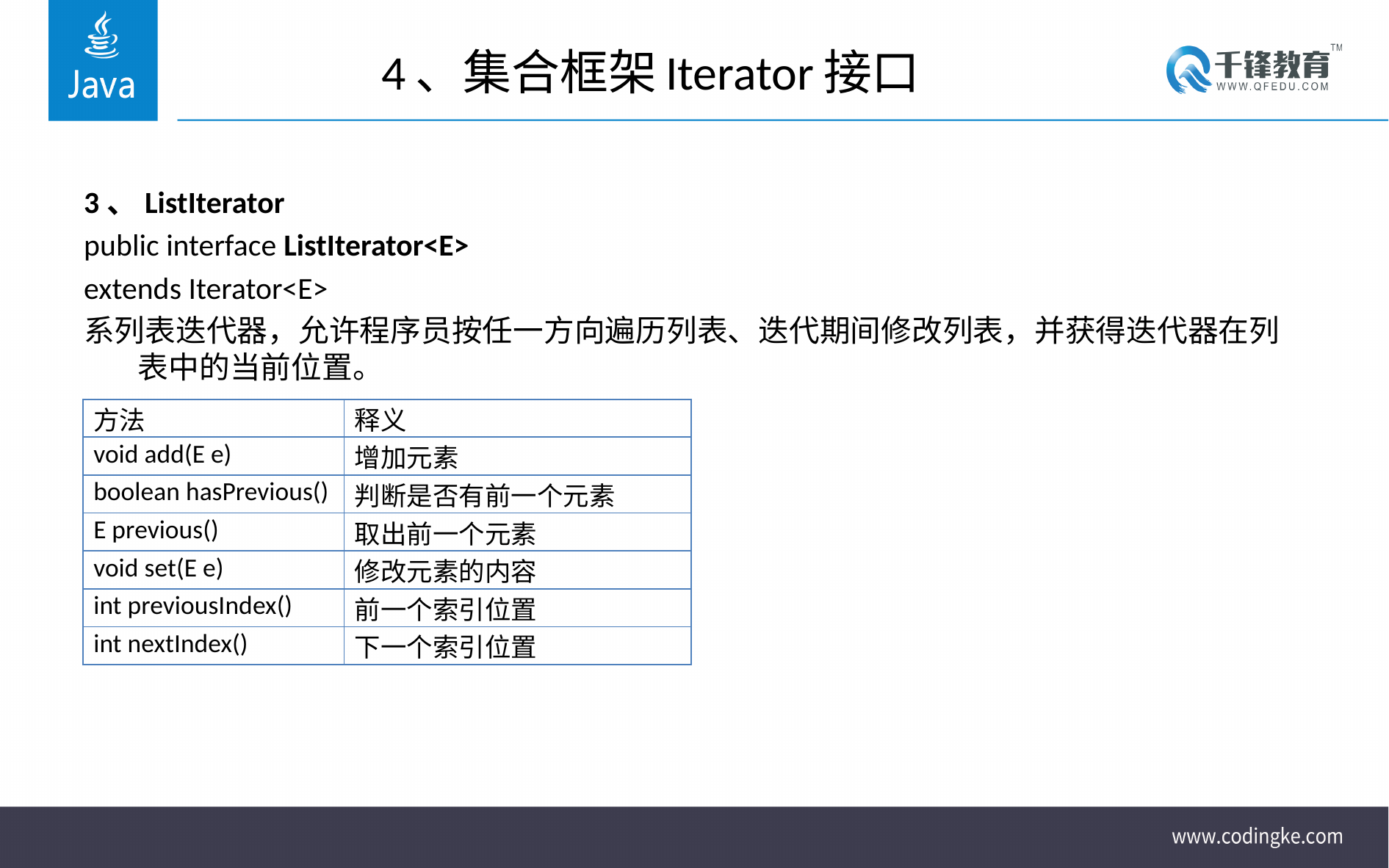

# 4、集合框架Iterator接口
3、ListIterator
public interface ListIterator<E>
extends Iterator<E>
系列表迭代器，允许程序员按任一方向遍历列表、迭代期间修改列表，并获得迭代器在列表中的当前位置。
| 方法 | 释义 |
| --- | --- |
| void add(E e) | 增加元素 |
| boolean hasPrevious() | 判断是否有前一个元素 |
| E previous() | 取出前一个元素 |
| void set(E e) | 修改元素的内容 |
| int previousIndex() | 前一个索引位置 |
| int nextIndex() | 下一个索引位置 |